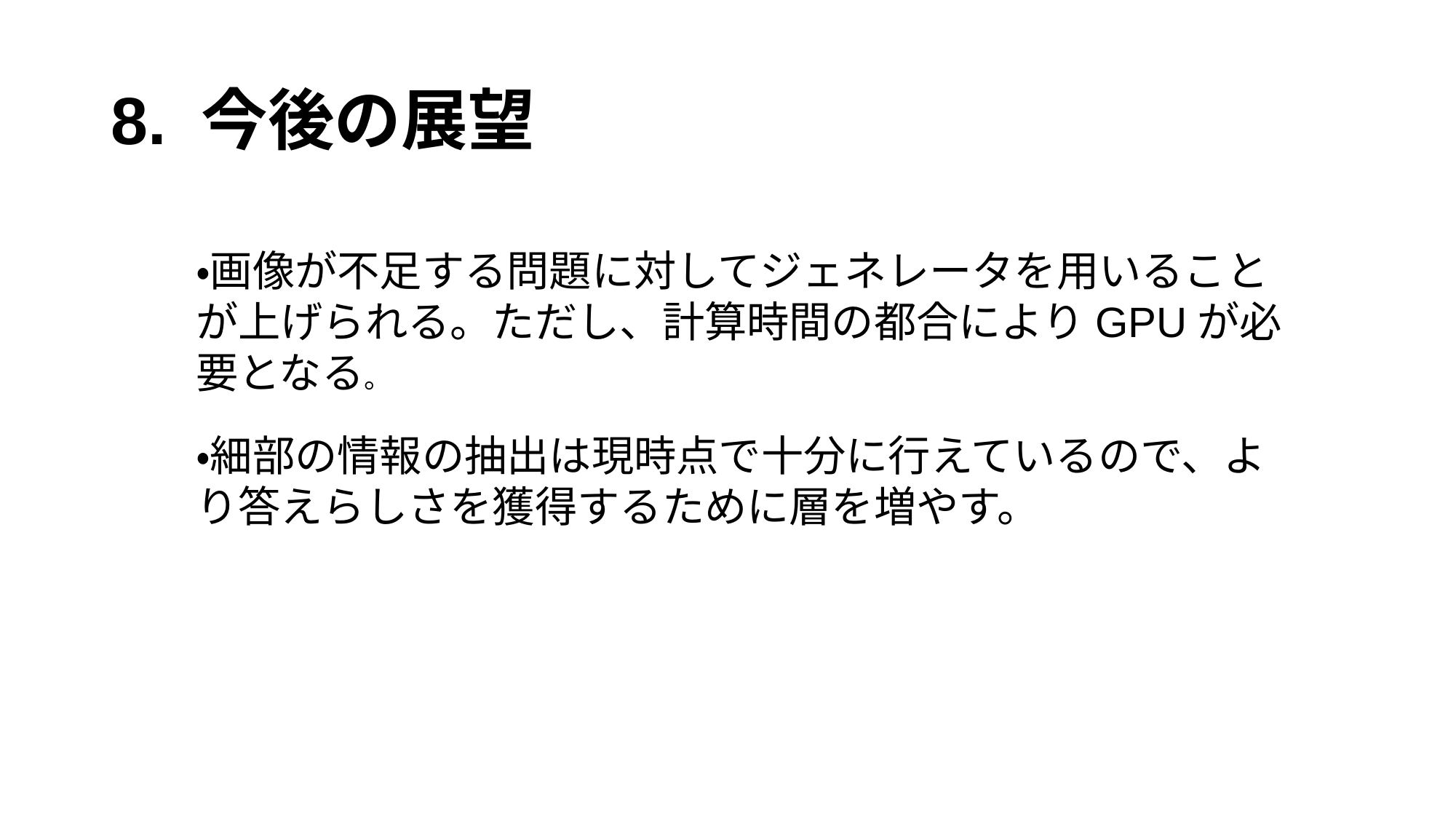

# 8. 今後の展望
・画像が不足する問題に対してジェネレータを用いることが上げられる。ただし、計算時間の都合によりGPUが必要となる。

・細部の情報の抽出は現時点で十分に行えているので、より答えらしさを獲得するために層を増やす。